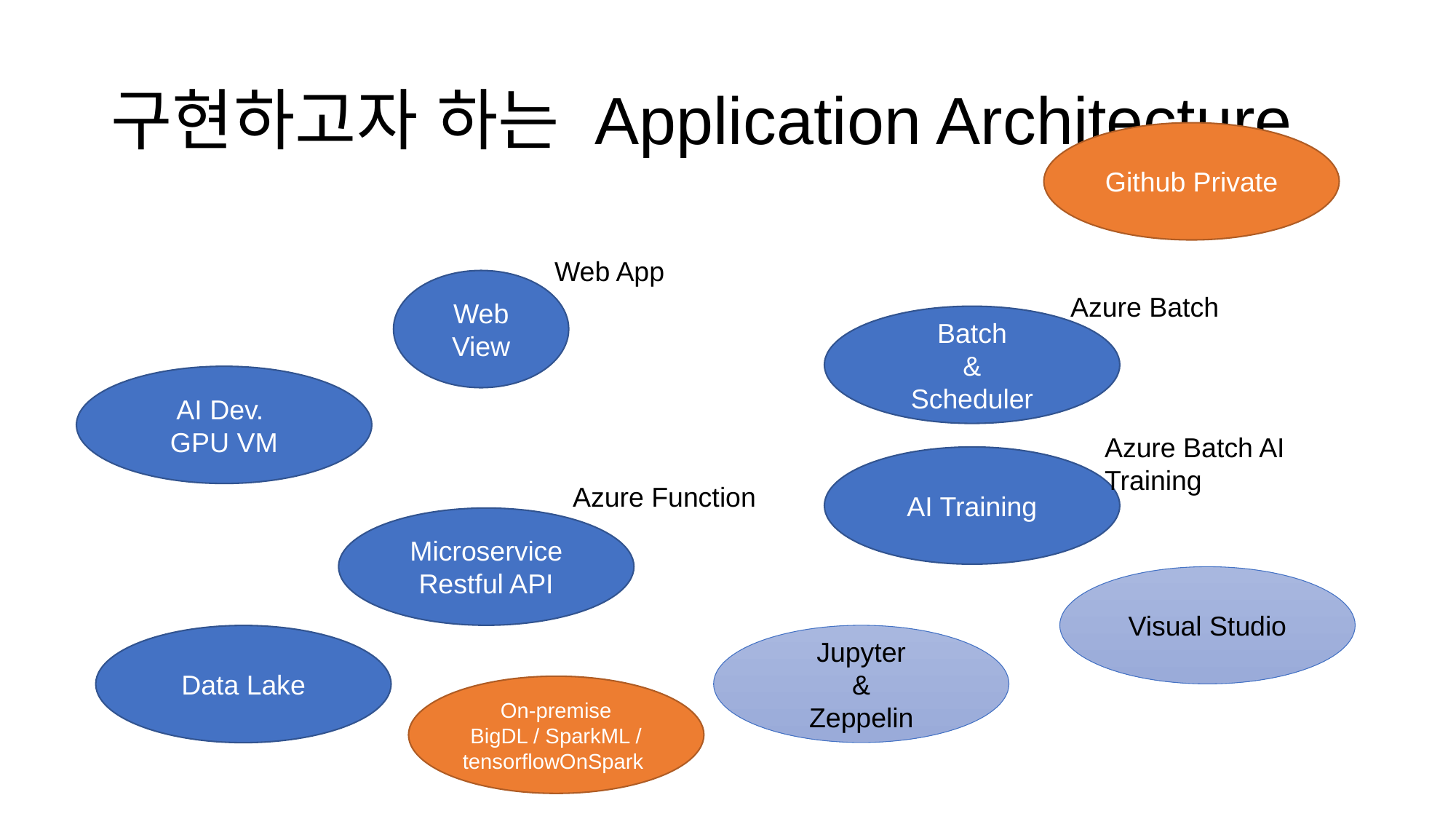

# 구현하고자 하는 Application Architecture
Github Private
Web App
Web
View
Azure Batch
Batch
&
Scheduler
AI Dev.
GPU VM
Azure Batch AI Training
AI Training
Azure Function
Microservice
Restful API
Visual Studio
Jupyter
&
Zeppelin
Data Lake
On-premise
BigDL / SparkML /
tensorflowOnSpark